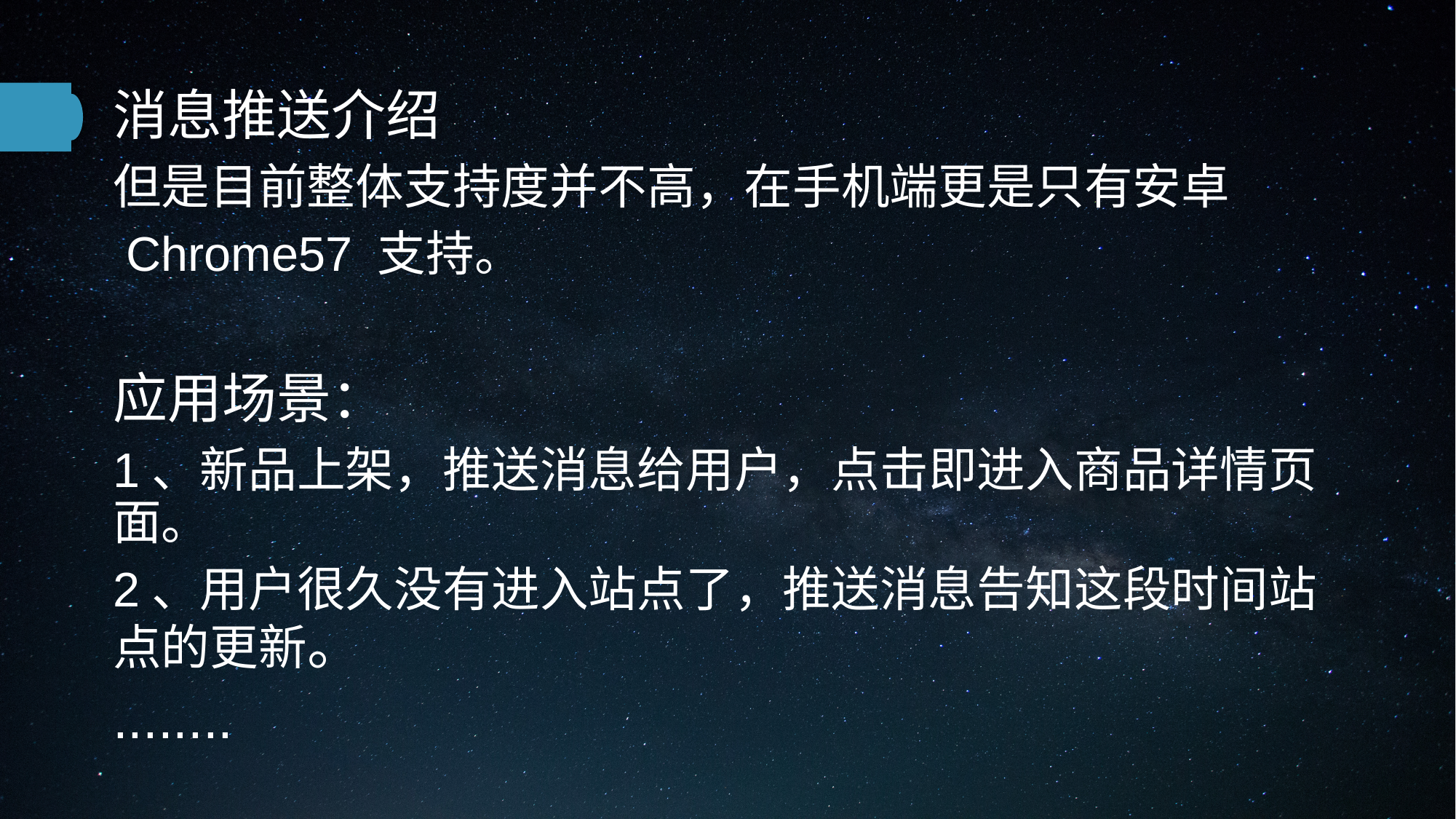

消息推送介绍
但是目前整体支持度并不高，在手机端更是只有安卓
 Chrome57 支持。

应用场景：
1、新品上架，推送消息给用户，点击即进入商品详情页面。
2、用户很久没有进入站点了，推送消息告知这段时间站点的更新。
........